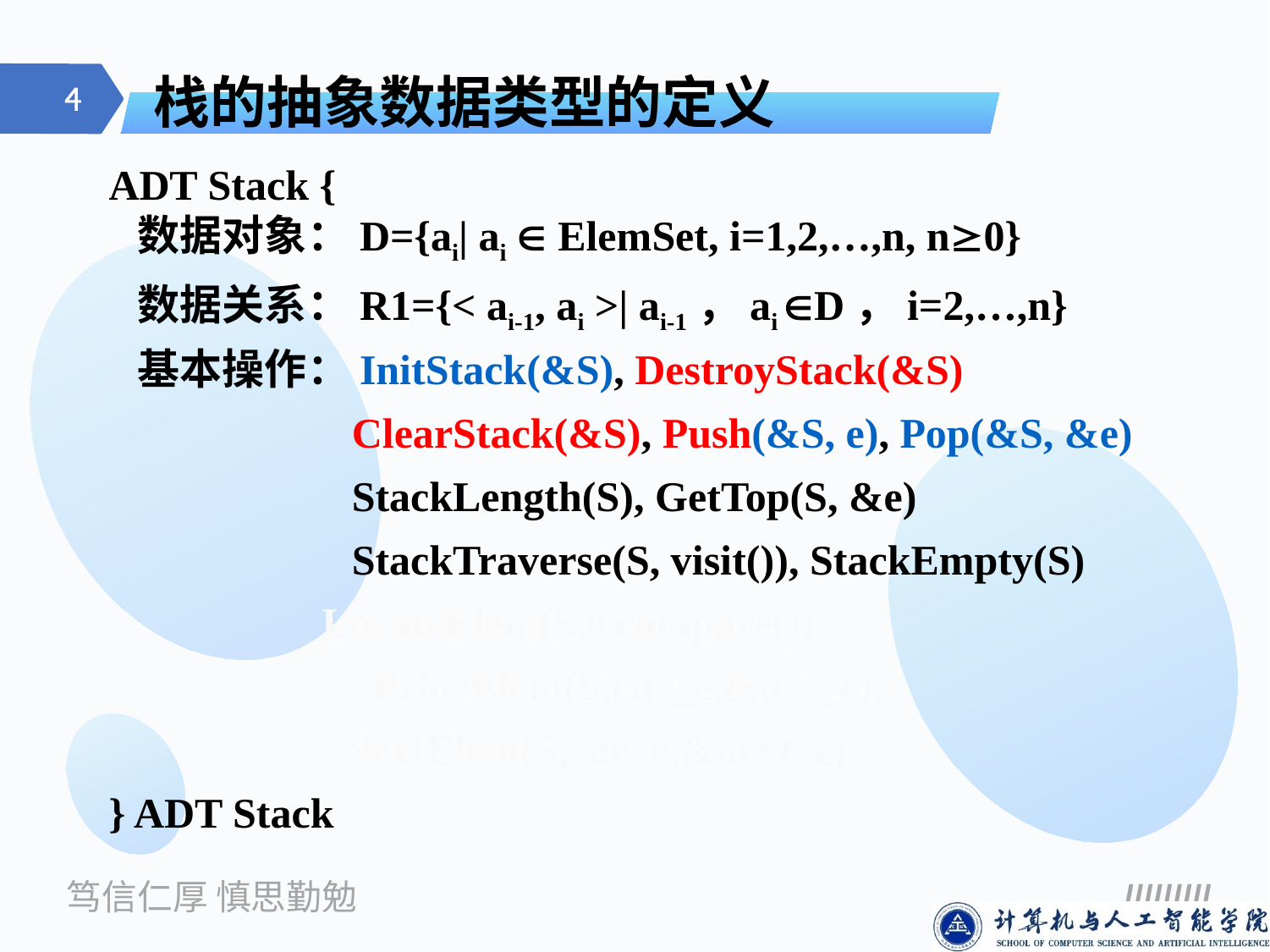

# 栈的抽象数据类型的定义
ADT Stack {
  数据对象：D={ai| ai ∈ ElemSet, i=1,2,…,n, n≥0}
  数据关系：R1={< ai-1, ai >| ai-1，ai ∈D，i=2,…,n}
  基本操作：InitStack(&S), DestroyStack(&S)
                       ClearStack(&S), Push(&S, e), Pop(&S, &e)
                       StackLength(S), GetTop(S, &e)
                       StackTraverse(S, visit()), StackEmpty(S)
                  LocateElem(S,e,compare()),
		          PriorElem(S,cur_e,&pre_e),
                      NextElem(S,cur_e,&next_e)
} ADT Stack